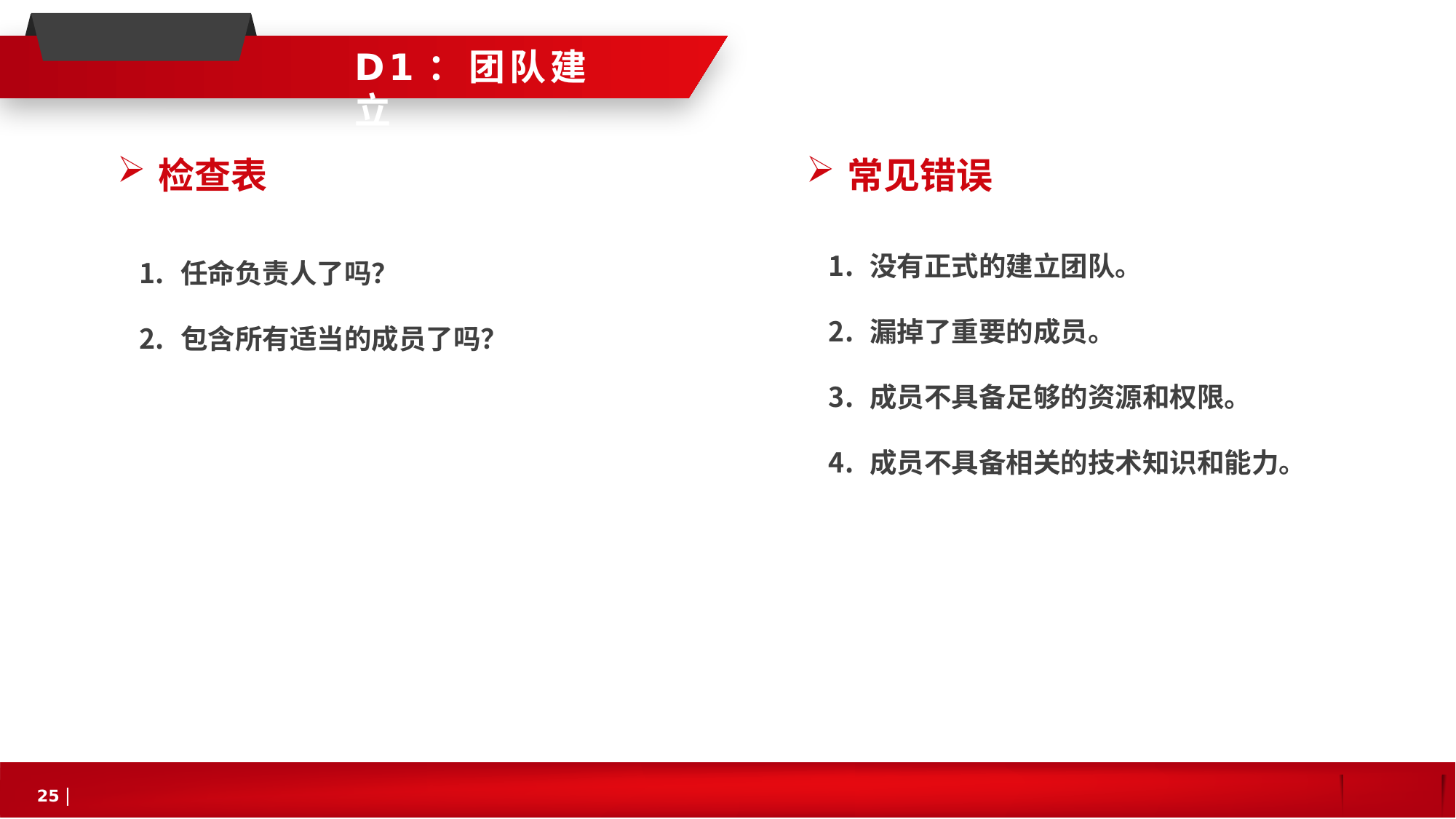

D1：团队建立
检查表
常见错误
没有正式的建立团队。
漏掉了重要的成员。
成员不具备足够的资源和权限。
成员不具备相关的技术知识和能力。
任命负责人了吗？
包含所有适当的成员了吗？